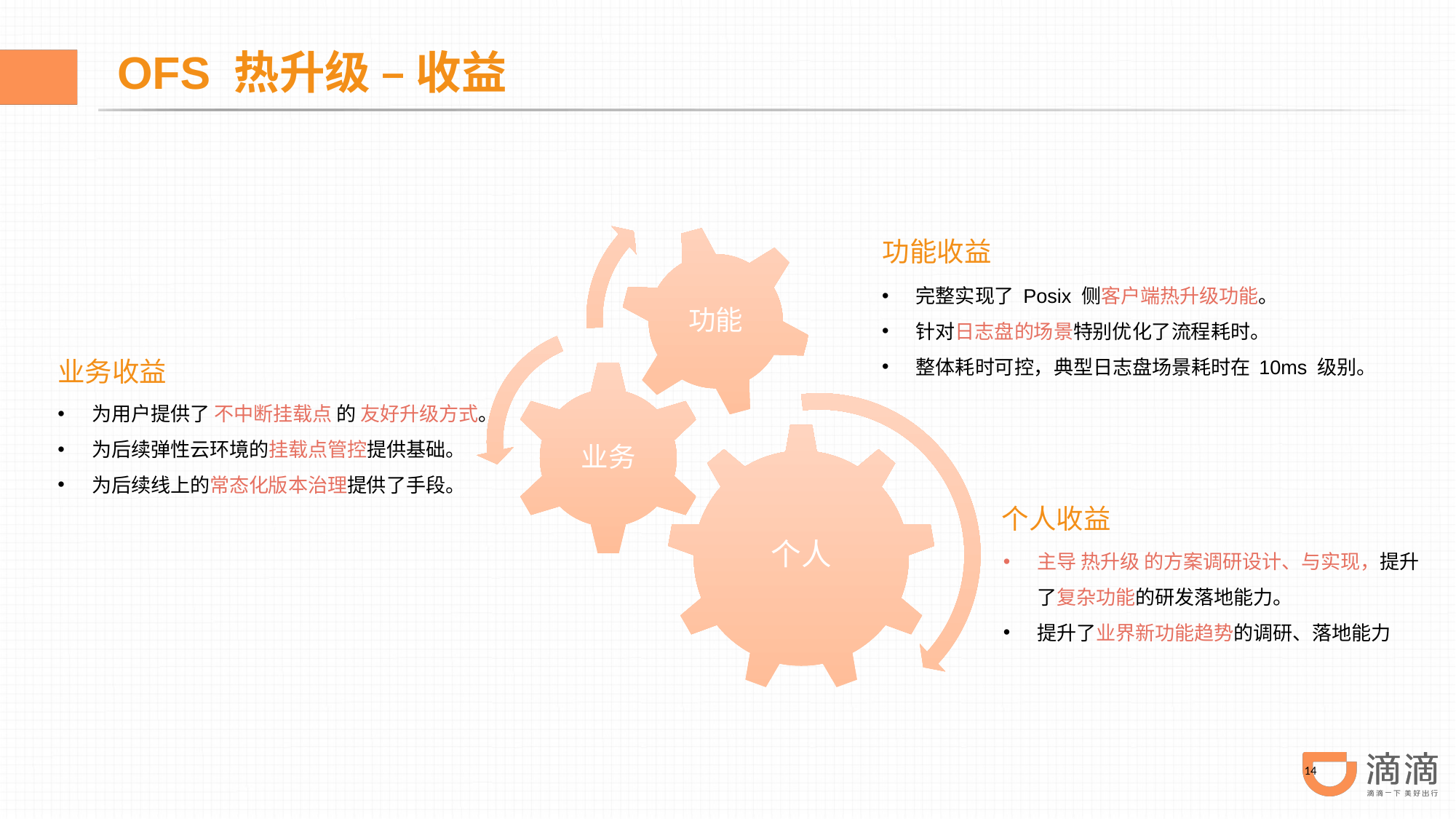

OFS 热升级 – 收益

功能

业务

个人
功能收益
完整实现了 Posix 侧客户端热升级功能。
针对日志盘的场景特别优化了流程耗时。
整体耗时可控，典型日志盘场景耗时在 10ms 级别。
业务收益
为用户提供了 不中断挂载点 的 友好升级方式。
为后续弹性云环境的挂载点管控提供基础。
为后续线上的常态化版本治理提供了手段。
个人收益
主导 热升级 的方案调研设计、与实现，提升了复杂功能的研发落地能力。
提升了业界新功能趋势的调研、落地能力